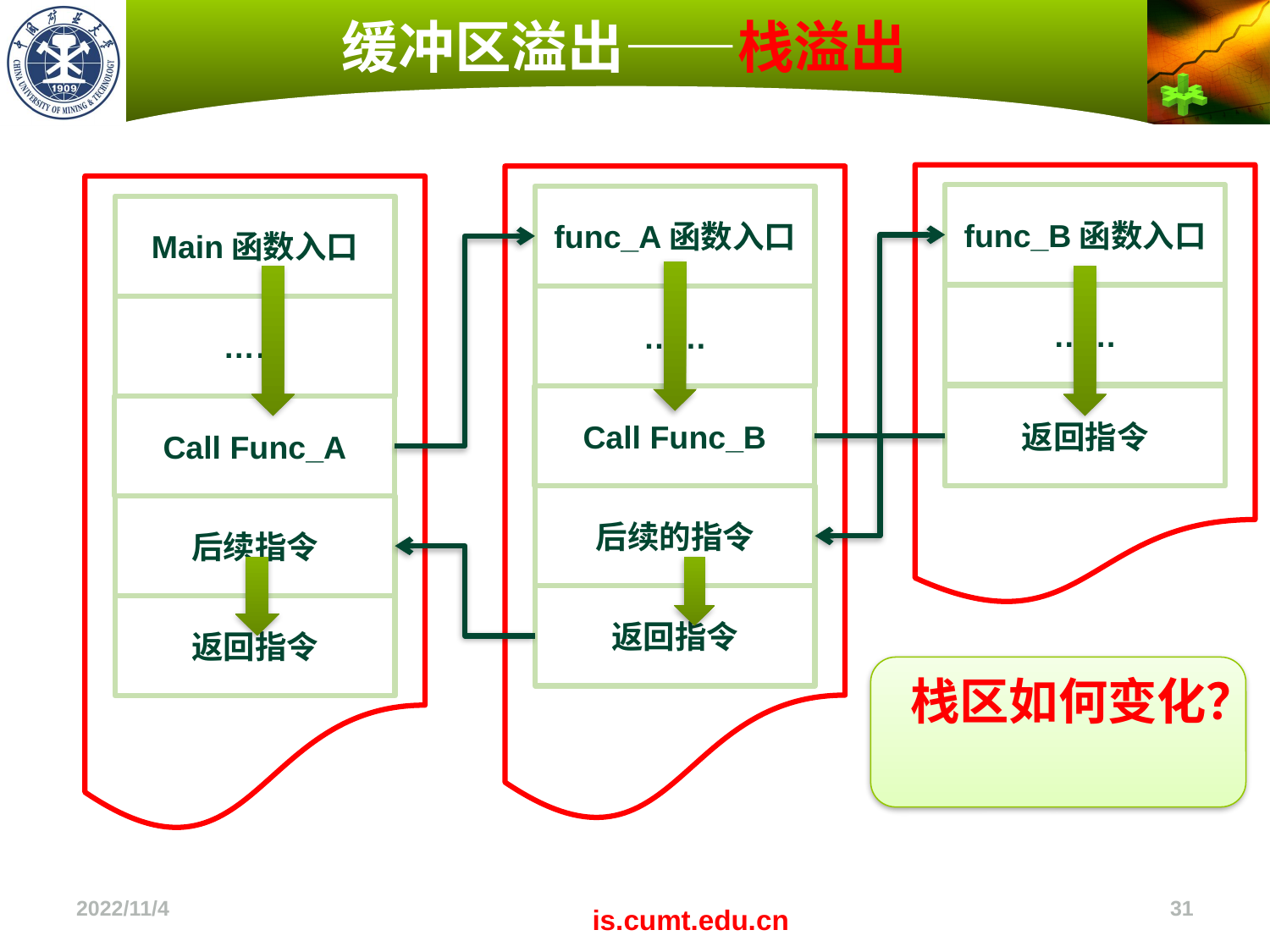

# 缓冲区溢出——栈溢出

func_B函数入口
func_A函数入口
Main函数入口

……
……
……
Call Func_B
返回指令
Call Func_A
后续的指令
后续指令

返回指令
返回指令
栈区如何变化？
2022/11/4
31
is.cumt.edu.cn